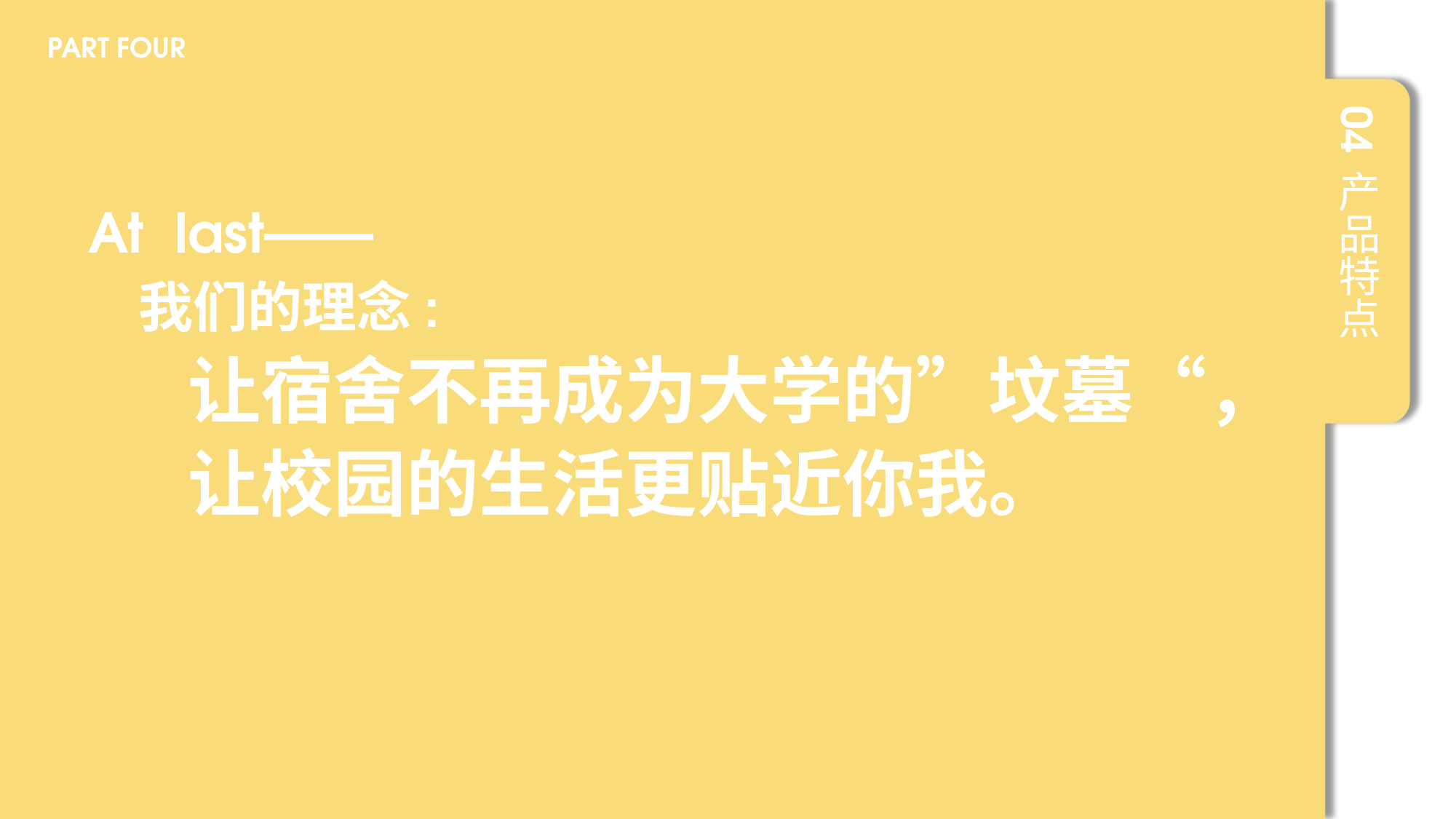

PART FOUR
04
产品特点
At  last——
   我们的理念:
     让宿舍不再成为大学的”坟墓“，
     让校园的生活更贴近你我。